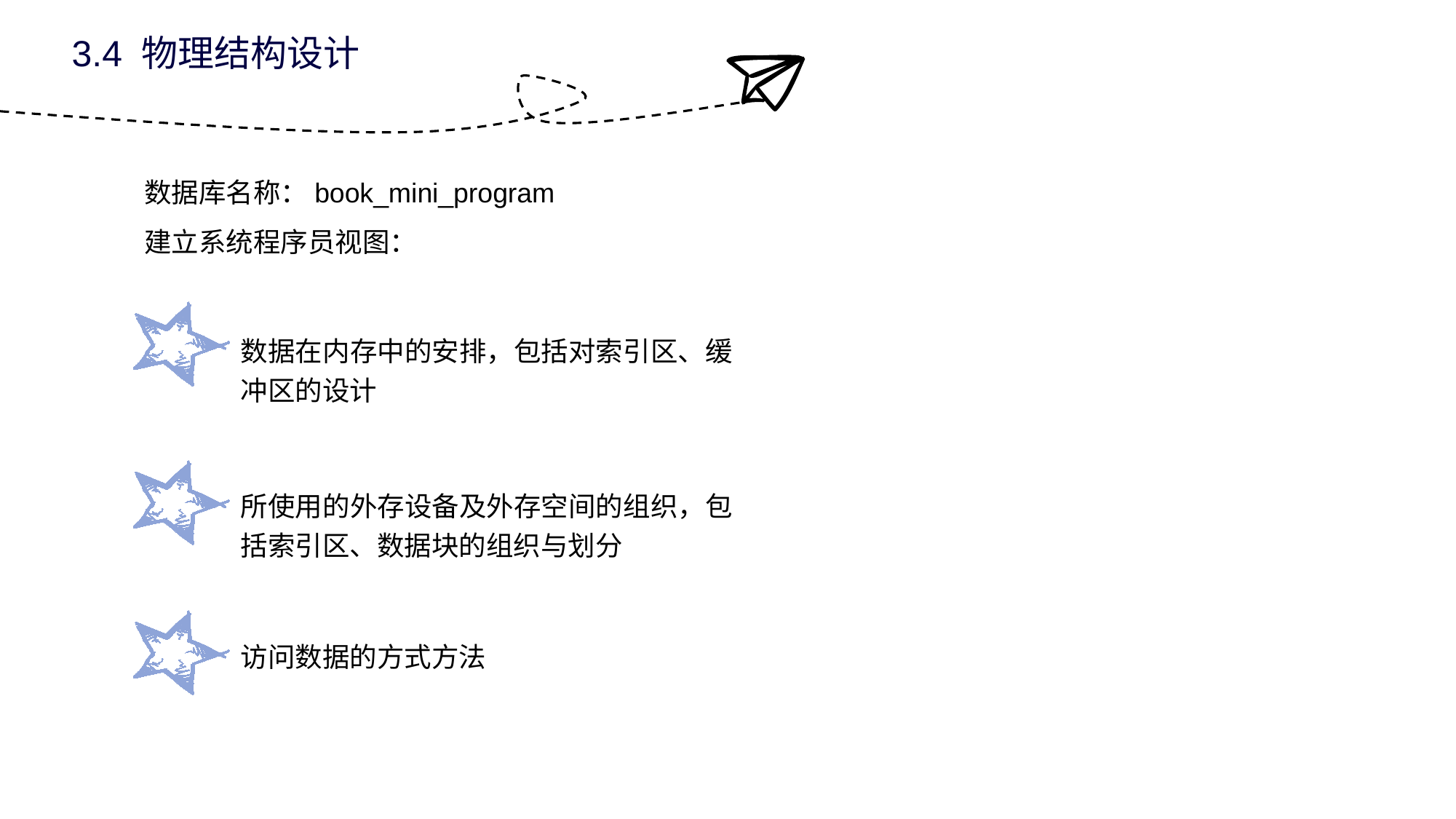

3.4 物理结构设计

数据库名称：book_mini_program
建立系统程序员视图：

数据在内存中的安排，包括对索引区、缓冲区的设计

所使用的外存设备及外存空间的组织，包括索引区、数据块的组织与划分

访问数据的方式方法